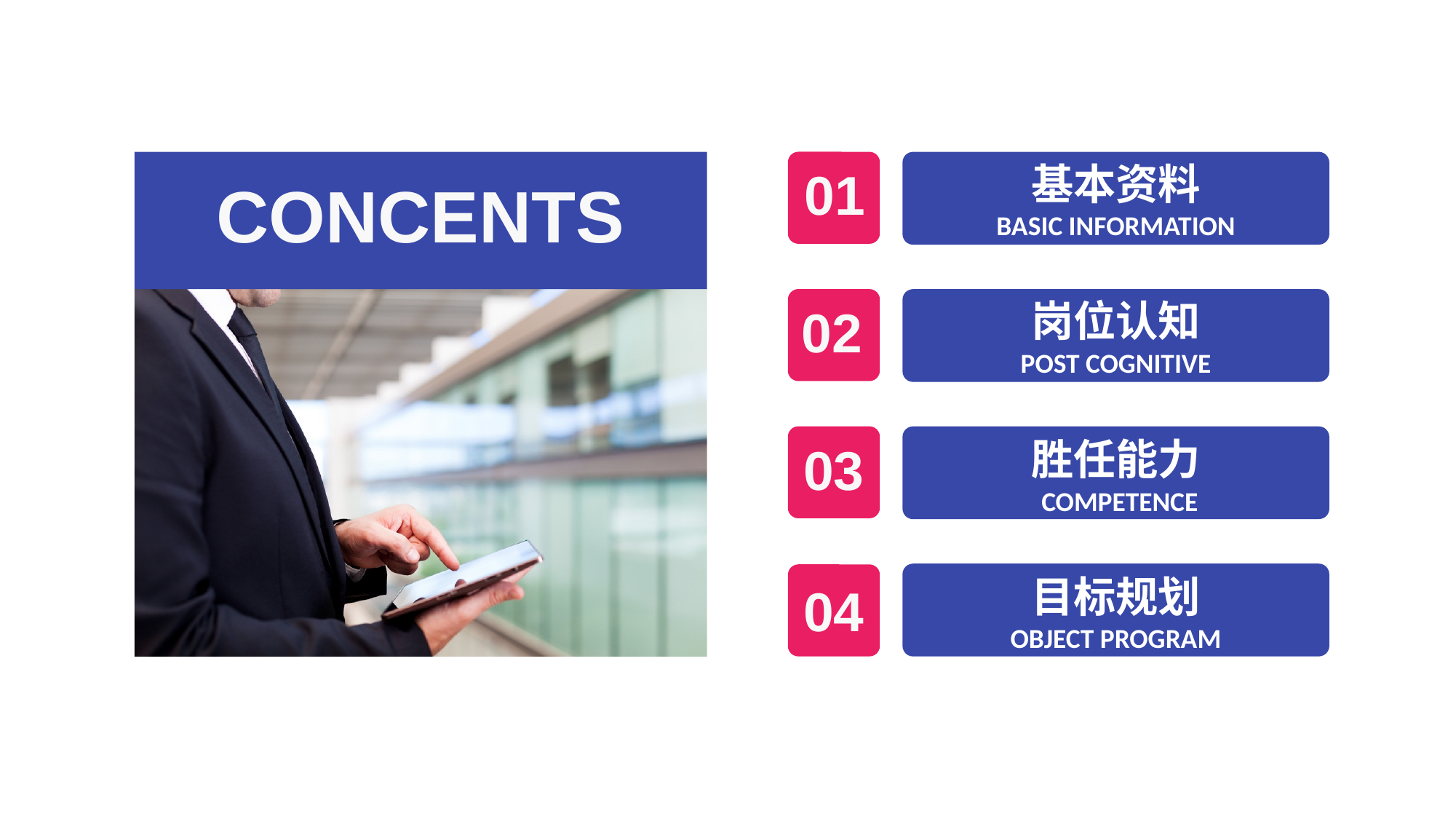

CONCENTS
基本资料
BASIC INFORMATION

01
e7d195523061f1c0deeec63e560781cfd59afb0ea006f2a87ABB68BF51EA6619813959095094C18C62A12F549504892A4AAA8C1554C6663626E05CA27F281A14E6983772AFC3FB97135759321DEA3D703E9D8D869A2273EEB18D790946B2A521F745ADE00CF05F4F47179BED51AD77110A7040EED305A61EF91E66FB698438EC9E5D9BF8EF8F70BE00893BA48996A684

岗位认知
POST COGNITIVE

02

03
胜任能力
 COMPETENCE

04
目标规划
OBJECT PROGRAM